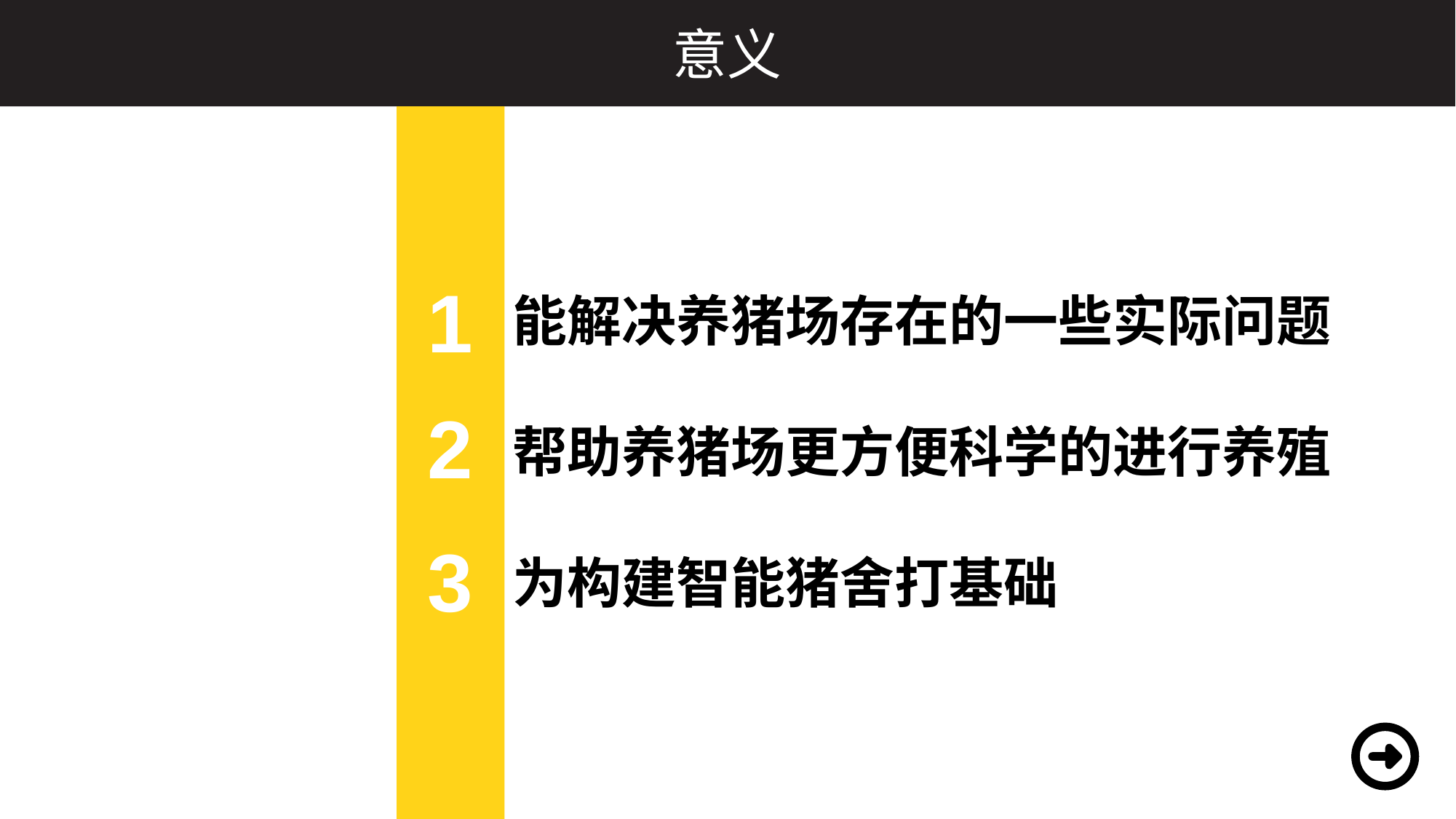

意义
1
能解决养猪场存在的一些实际问题

帮助养猪场更方便科学的进行养殖

为构建智能猪舍打基础
B
2

C
3